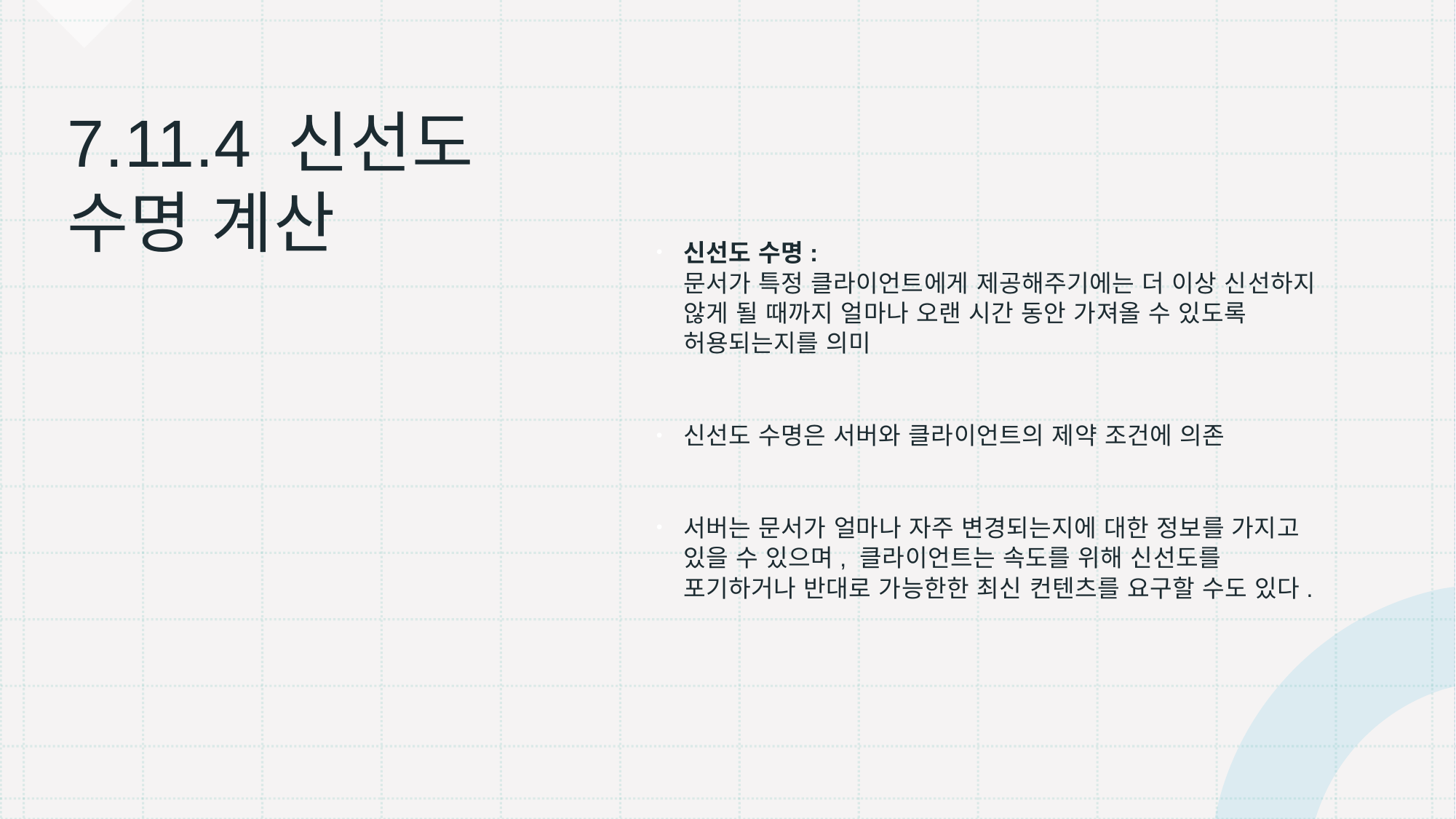

신선도 수명:
문서가 특정 클라이언트에게 제공해주기에는 더 이상 신선하지 않게 될 때까지 얼마나 오랜 시간 동안 가져올 수 있도록 허용되는지를 의미

신선도 수명은 서버와 클라이언트의 제약 조건에 의존

서버는 문서가 얼마나 자주 변경되는지에 대한 정보를 가지고 있을 수 있으며, 클라이언트는 속도를 위해 신선도를 포기하거나 반대로 가능한한 최신 컨텐츠를 요구할 수도 있다.
# 7.11.4 신선도 수명 계산